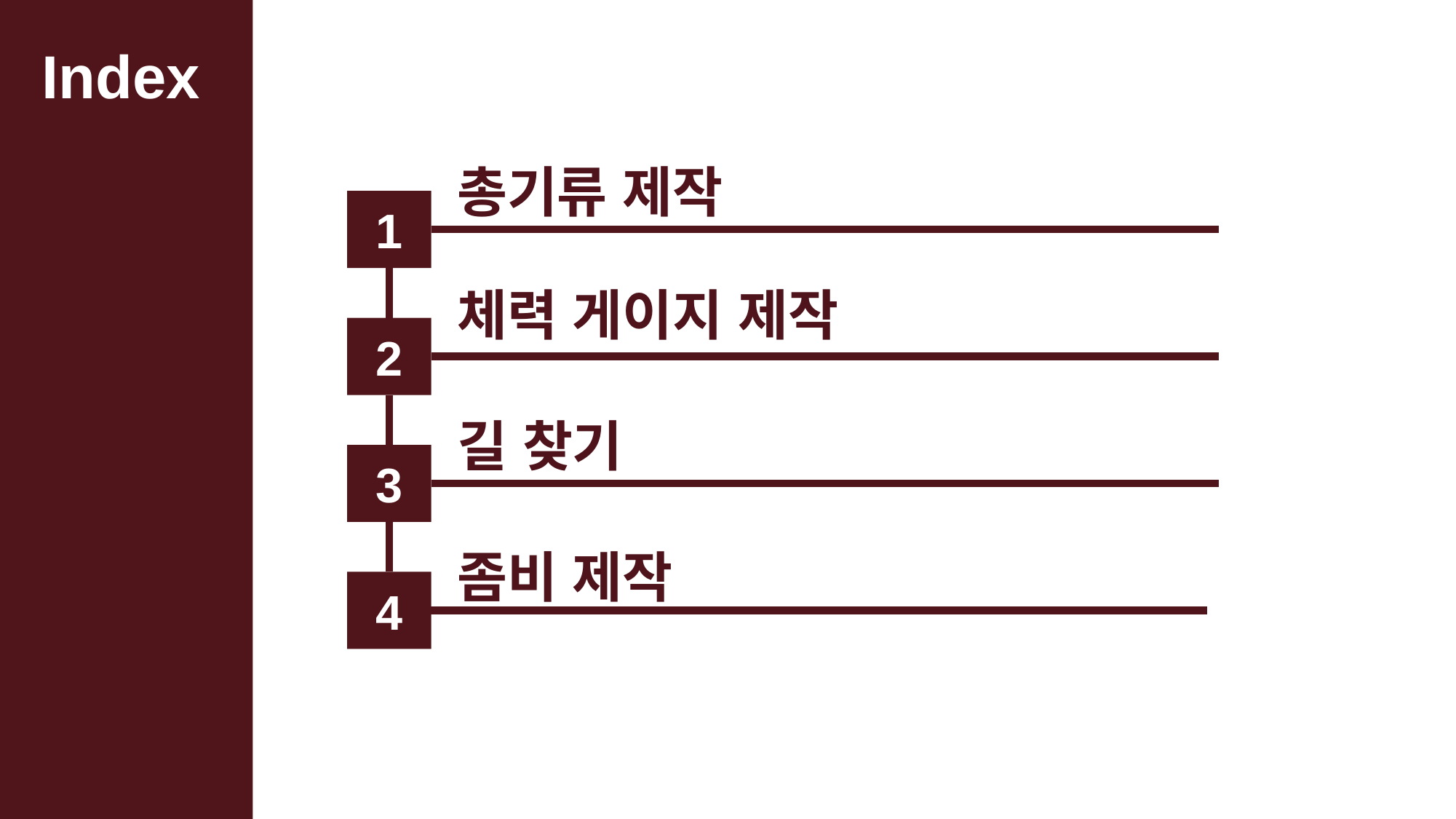

총기류 제작
1
체력 게이지 제작
2
길 찾기
3
좀비 제작
4